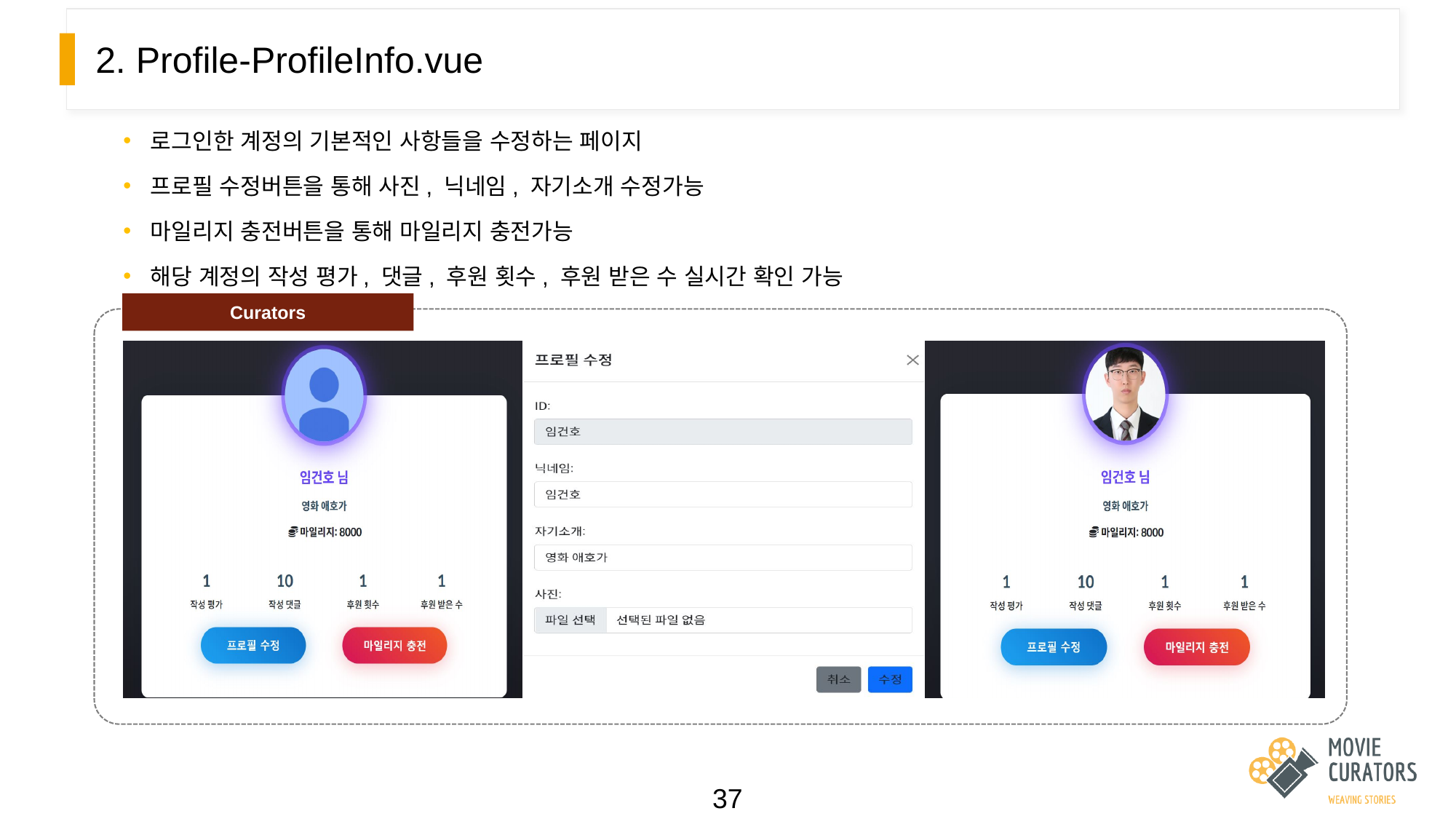

# 2. Profile-ProfileInfo.vue
로그인한 계정의 기본적인 사항들을 수정하는 페이지
프로필 수정버튼을 통해 사진, 닉네임, 자기소개 수정가능
마일리지 충전버튼을 통해 마일리지 충전가능
해당 계정의 작성 평가, 댓글, 후원 횟수, 후원 받은 수 실시간 확인 가능

Curators

|  |  |  |
| --- | --- | --- |
37